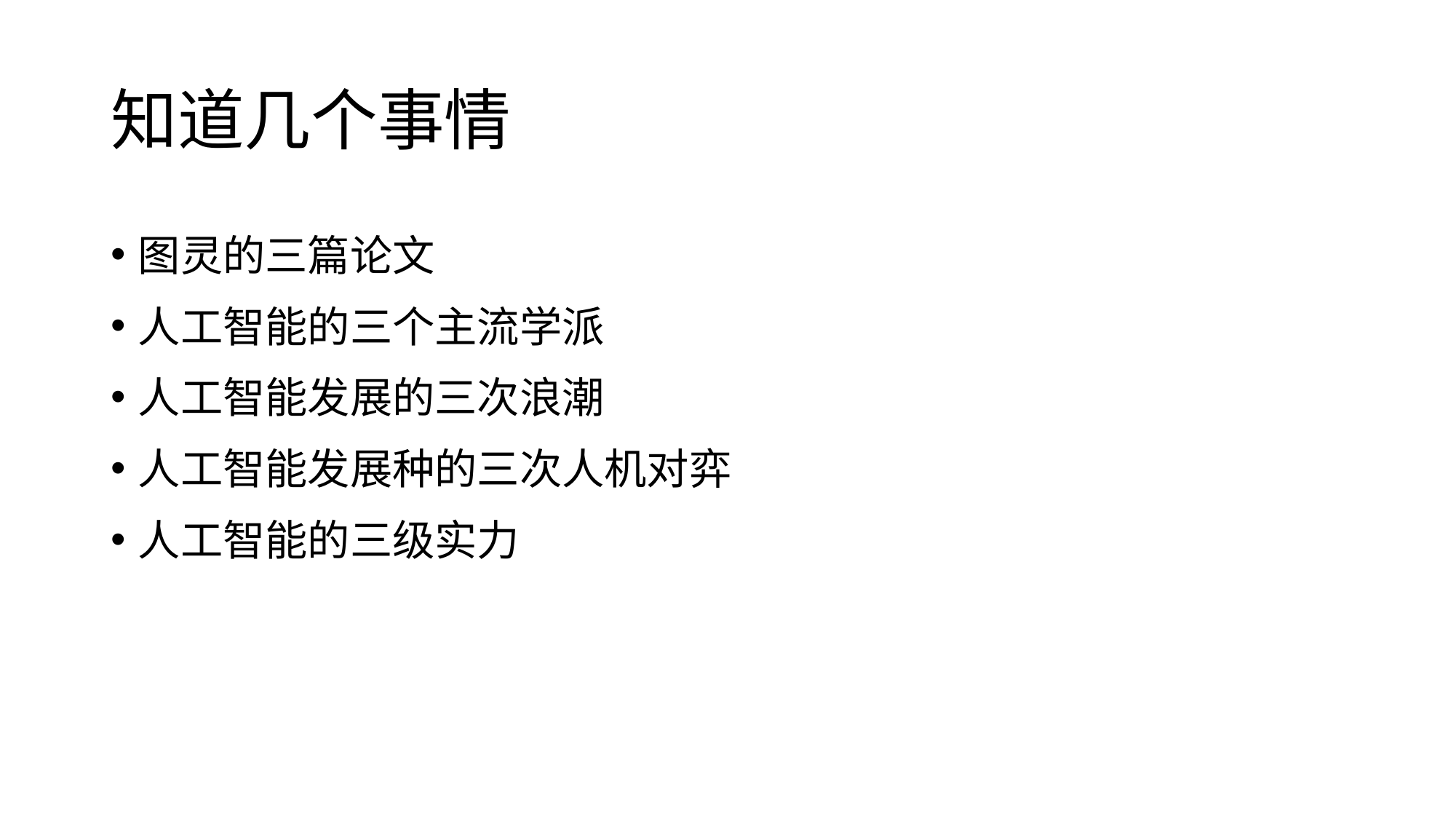

# 知道几个事情
图灵的三篇论文
人工智能的三个主流学派
人工智能发展的三次浪潮
人工智能发展种的三次人机对弈
人工智能的三级实力